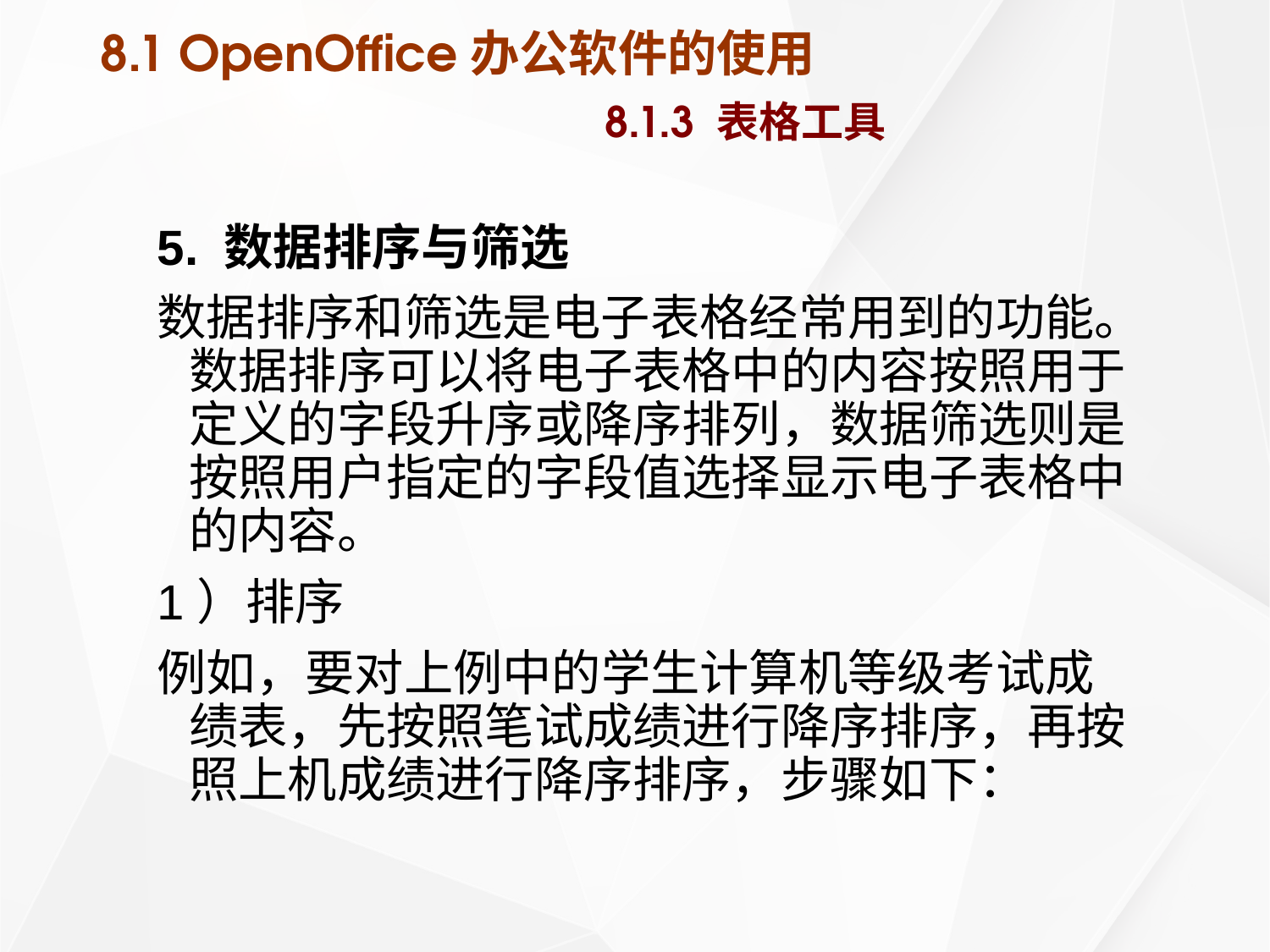

# 8.1 OpenOffice办公软件的使用 8.1.3 表格工具
5. 数据排序与筛选
数据排序和筛选是电子表格经常用到的功能。数据排序可以将电子表格中的内容按照用于定义的字段升序或降序排列，数据筛选则是按照用户指定的字段值选择显示电子表格中的内容。
1）排序
例如，要对上例中的学生计算机等级考试成绩表，先按照笔试成绩进行降序排序，再按照上机成绩进行降序排序，步骤如下：